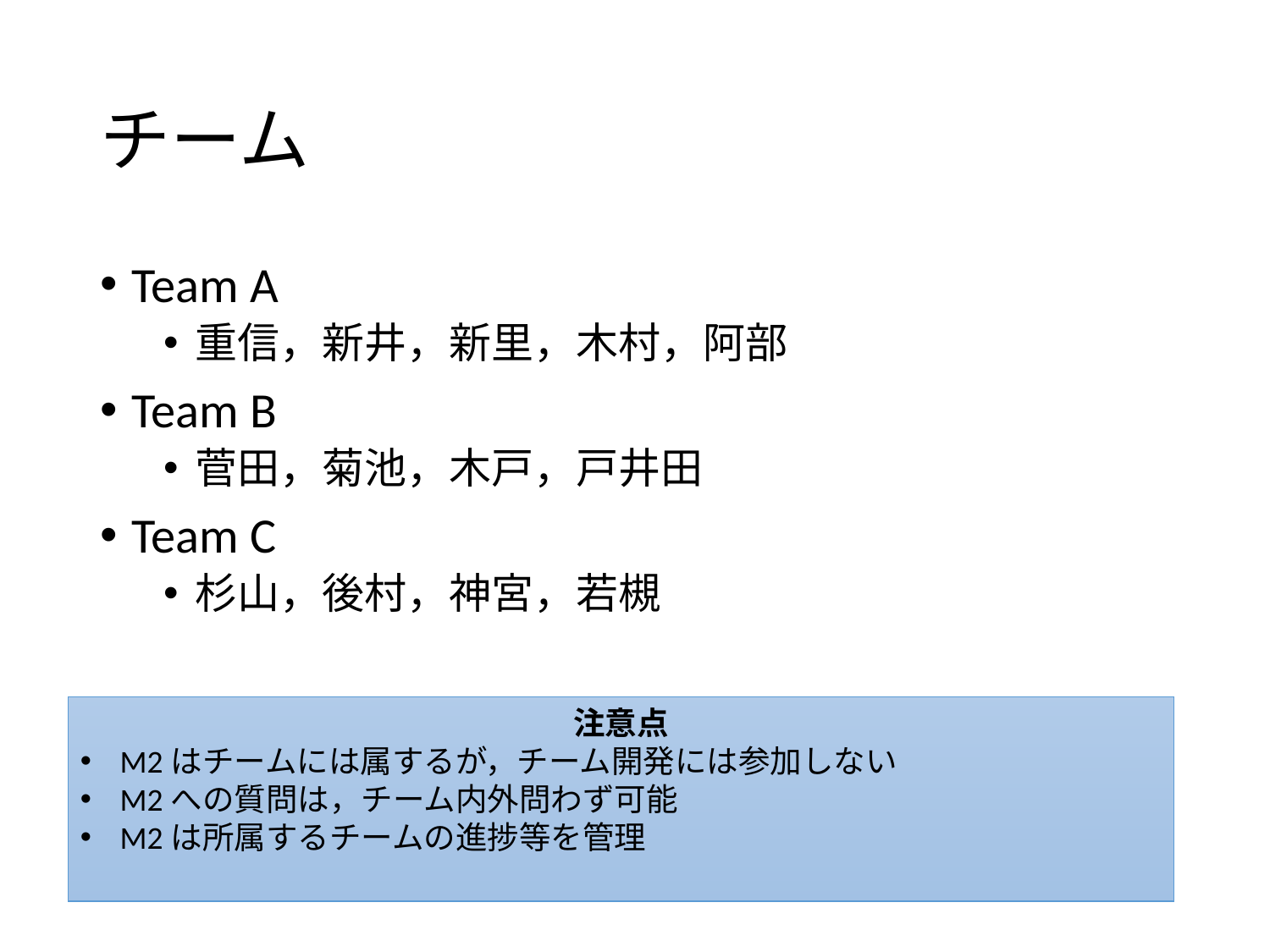

# チーム
Team A
重信，新井，新里，木村，阿部
Team B
菅田，菊池，木戸，戸井田
Team C
杉山，後村，神宮，若槻

注意点
M2はチームには属するが，チーム開発には参加しない
M2への質問は，チーム内外問わず可能
M2は所属するチームの進捗等を管理